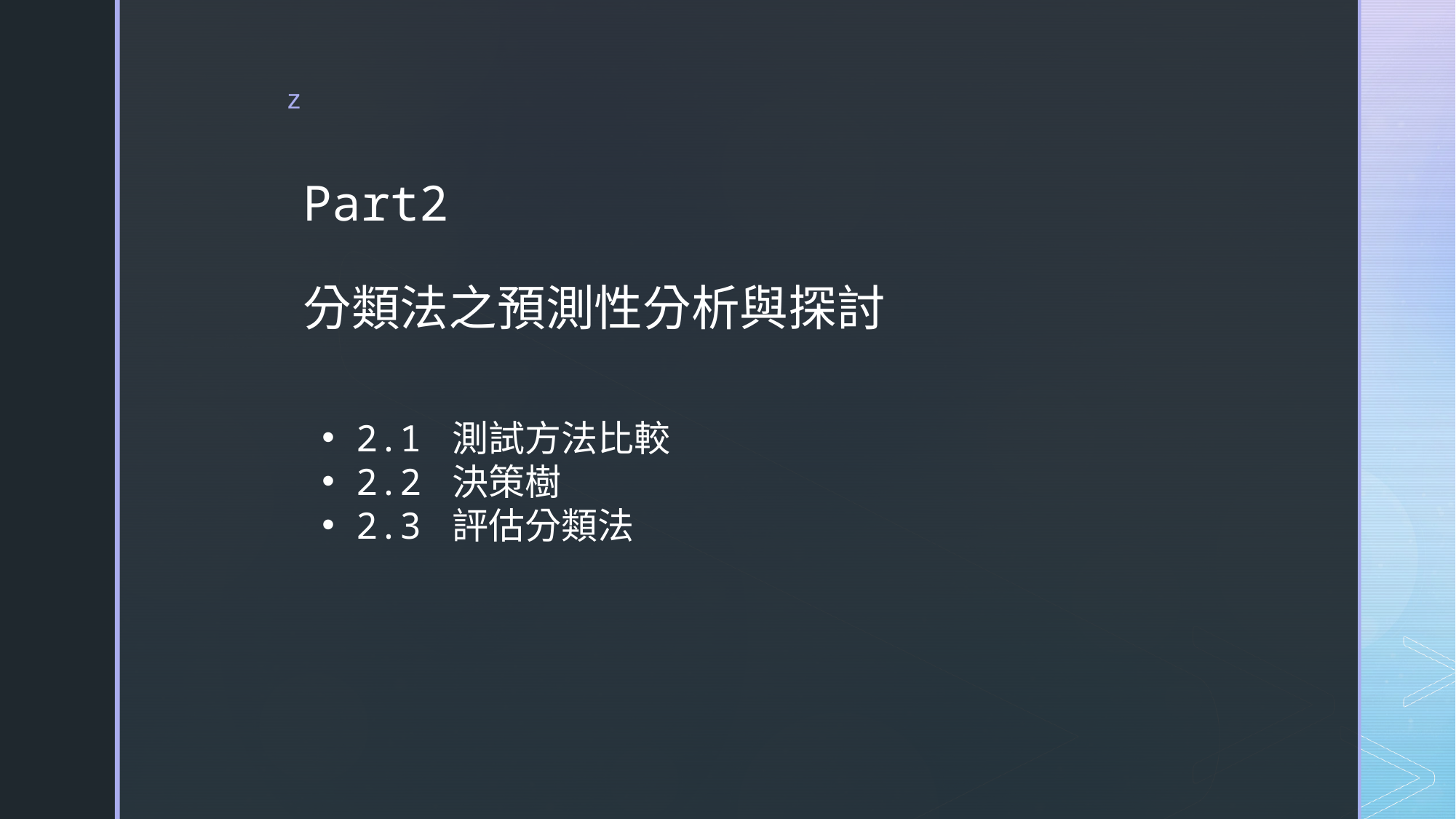

# Part2 分類法之預測性分析與探討
2.1 測試方法比較
2.2 決策樹
2.3 評估分類法